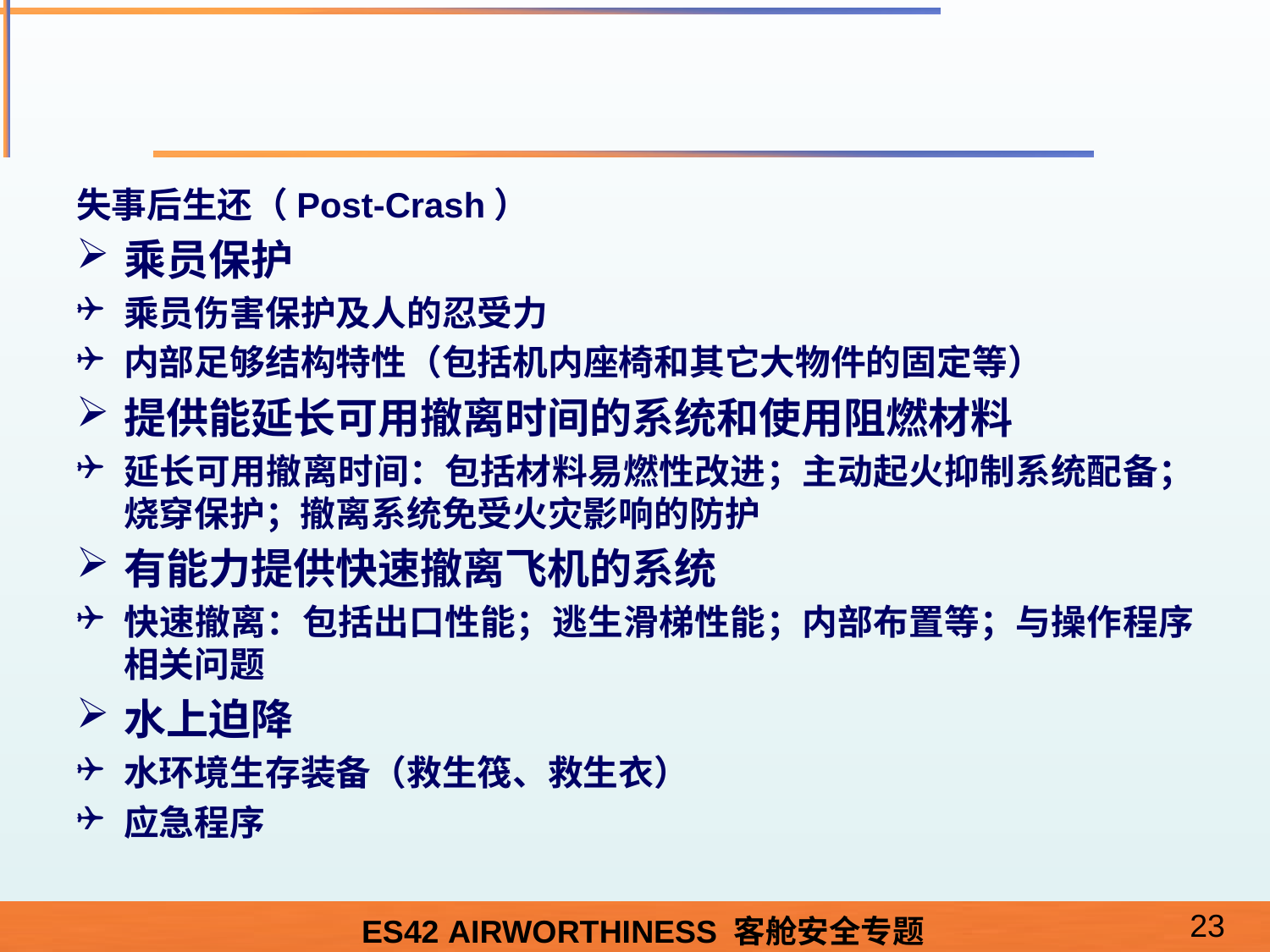

#
失事后生还（Post-Crash）
乘员保护
乘员伤害保护及人的忍受力
内部足够结构特性（包括机内座椅和其它大物件的固定等）
提供能延长可用撤离时间的系统和使用阻燃材料
延长可用撤离时间：包括材料易燃性改进；主动起火抑制系统配备；烧穿保护；撤离系统免受火灾影响的防护
有能力提供快速撤离飞机的系统
快速撤离：包括出口性能；逃生滑梯性能；内部布置等；与操作程序相关问题
水上迫降
水环境生存装备（救生筏、救生衣）
应急程序